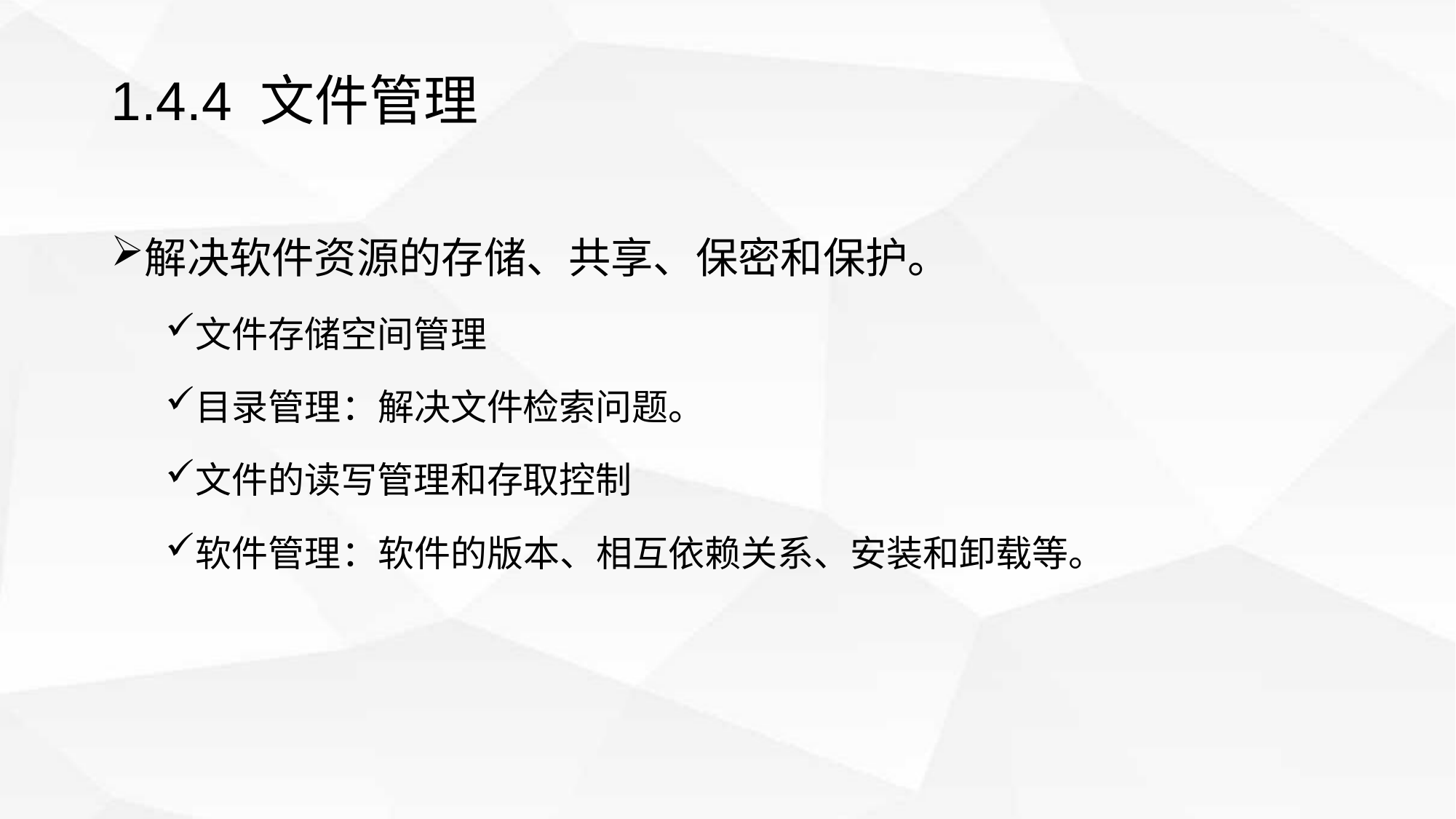

# 1.4.4 文件管理
解决软件资源的存储、共享、保密和保护。
文件存储空间管理
目录管理：解决文件检索问题。
文件的读写管理和存取控制
软件管理：软件的版本、相互依赖关系、安装和卸载等。